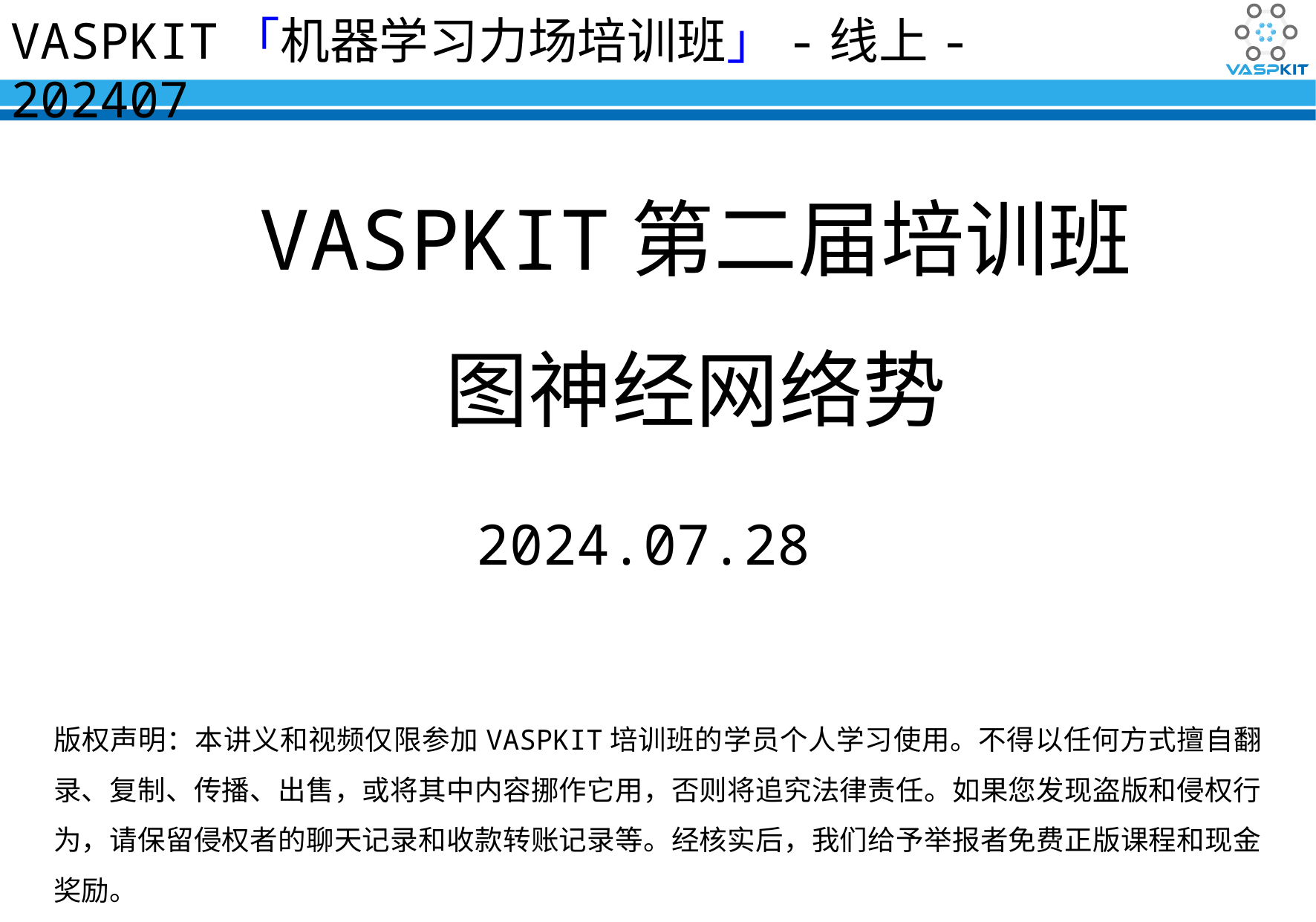

VASPKIT「机器学习力场培训班」-线上-202407
# VASPKIT第二届培训班 图神经网络势
2024.07.28
版权声明：本讲义和视频仅限参加VASPKIT培训班的学员个人学习使用。不得以任何方式擅自翻录、复制、传播、出售，或将其中内容挪作它用，否则将追究法律责任。如果您发现盗版和侵权行为，请保留侵权者的聊天记录和收款转账记录等。经核实后，我们给予举报者免费正版课程和现金奖励。